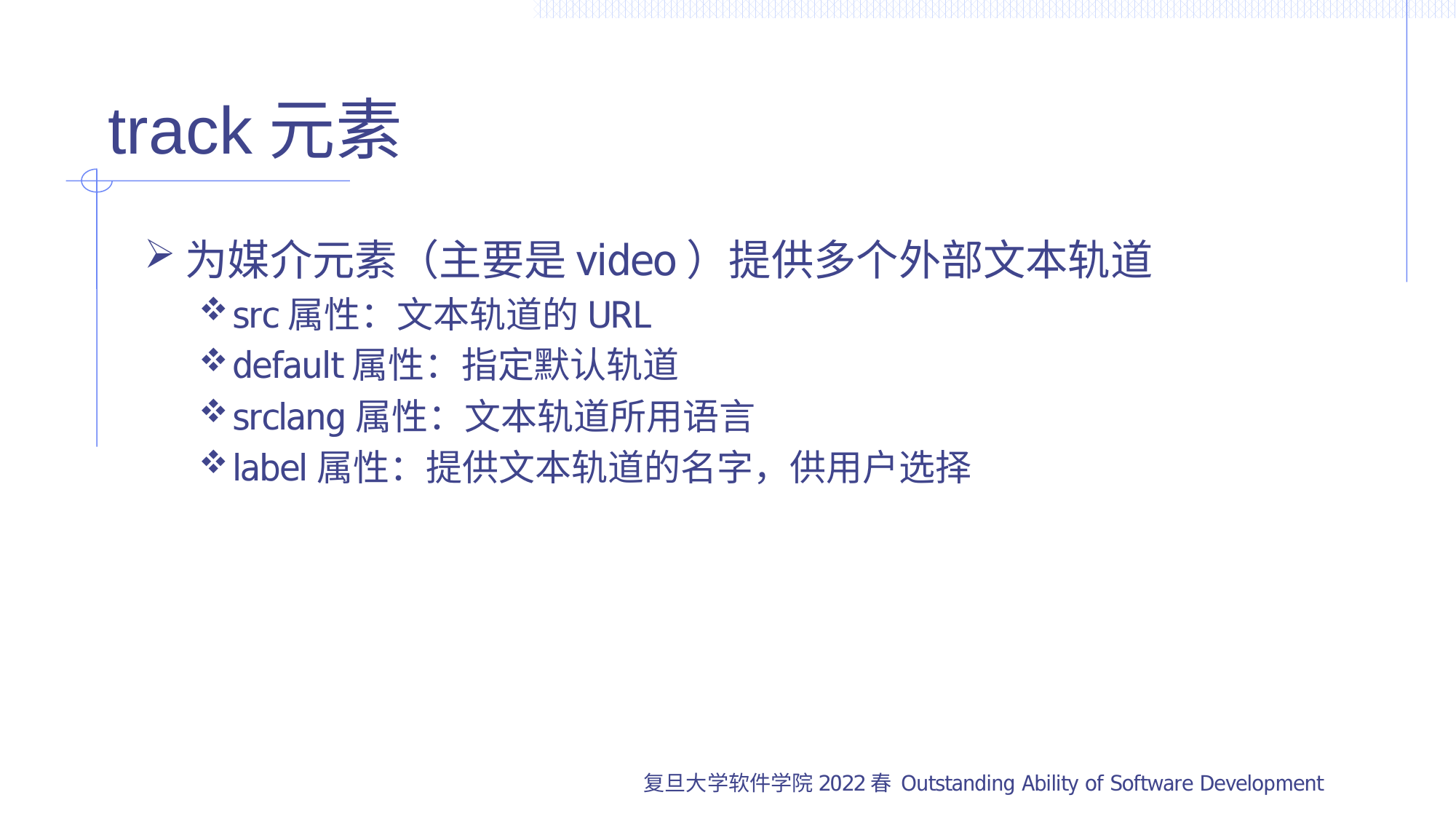

# track元素
为媒介元素（主要是video）提供多个外部文本轨道
src属性：文本轨道的URL
default属性：指定默认轨道
srclang属性：文本轨道所用语言
label属性：提供文本轨道的名字，供用户选择